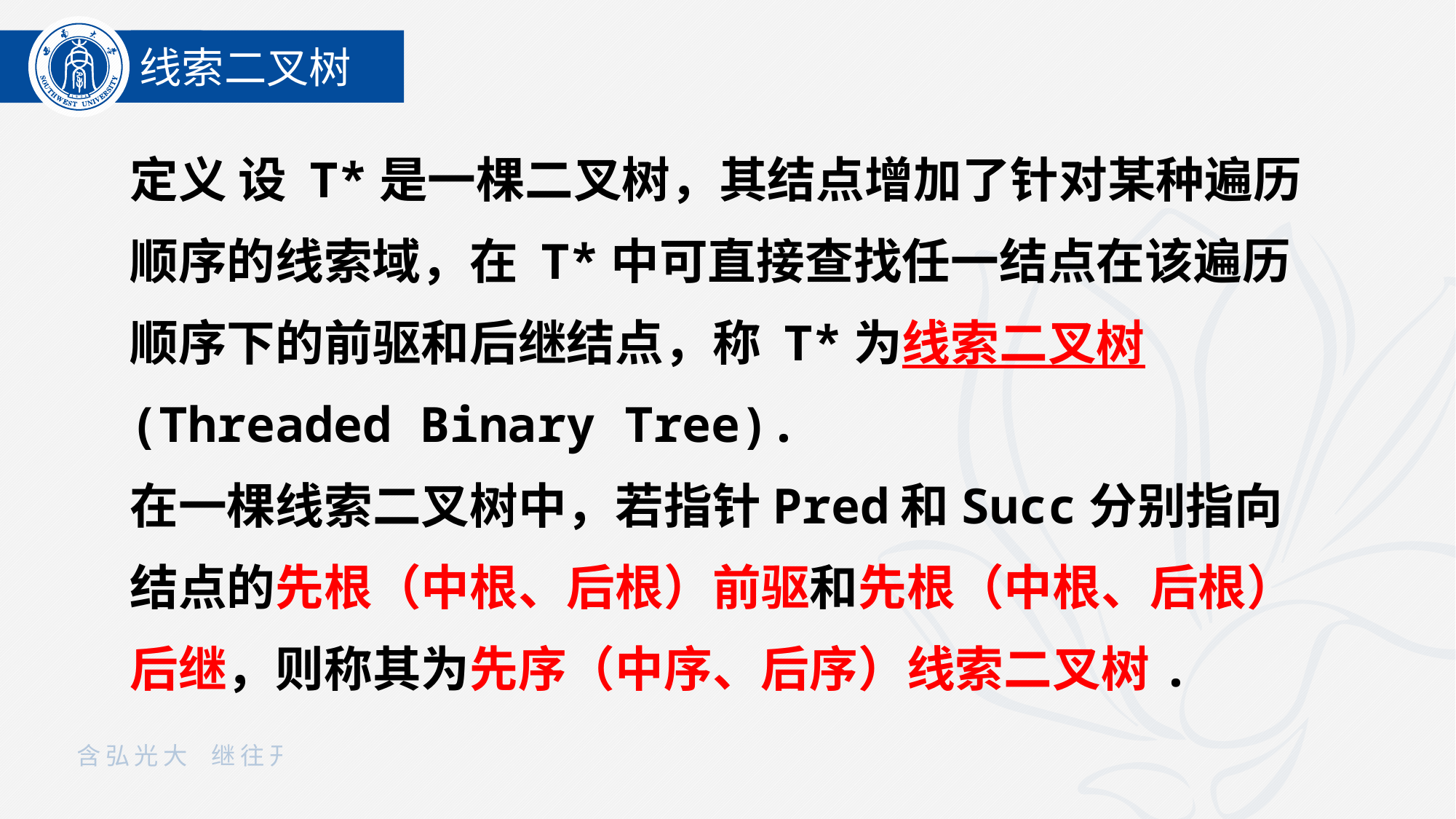

线索二叉树
定义 设 T*是一棵二叉树，其结点增加了针对某种遍历顺序的线索域，在 T*中可直接查找任一结点在该遍历顺序下的前驱和后继结点，称 T*为线索二叉树 (Threaded Binary Tree).
在一棵线索二叉树中，若指针Pred和Succ分别指向结点的先根（中根、后根）前驱和先根（中根、后根）后继，则称其为先序（中序、后序）线索二叉树.